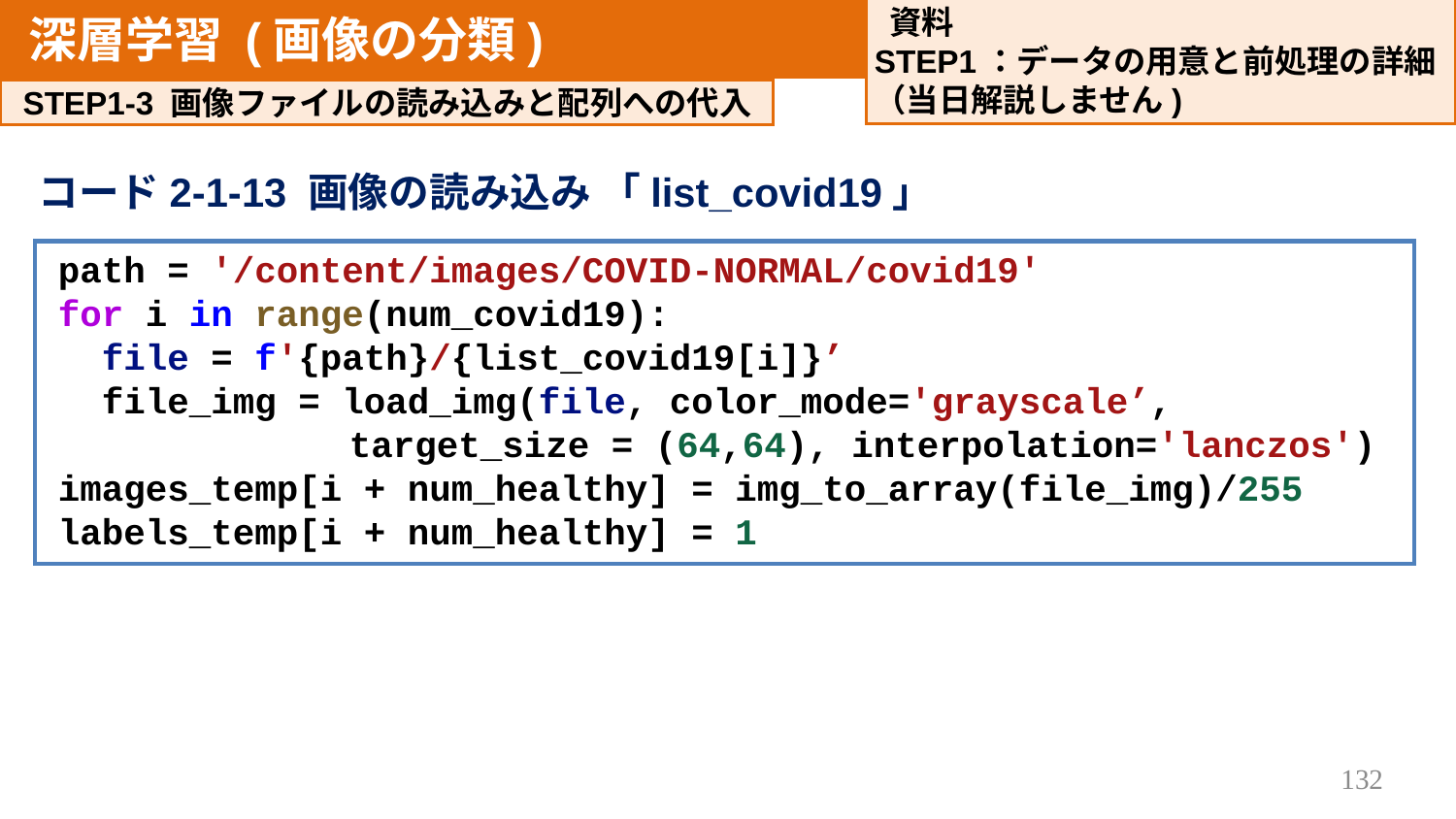

資料
STEP1：データの用意と前処理の詳細
（​当日解説しません)
深層学習 (画像の分類)
決定木分析
STEP1-3 画像ファイルの読み込みと配列への代入
コード2-1-13 画像の読み込み 「list_covid19」
path = '/content/images/COVID-NORMAL/covid19'
for i in range(num_covid19):
  file = f'{path}/{list_covid19[i]}’
  file_img = load_img(file, color_mode='grayscale’,          		target_size = (64,64), interpolation='lanczos')
images_temp[i + num_healthy] = img_to_array(file_img)/255
labels_temp[i + num_healthy] = 1
132